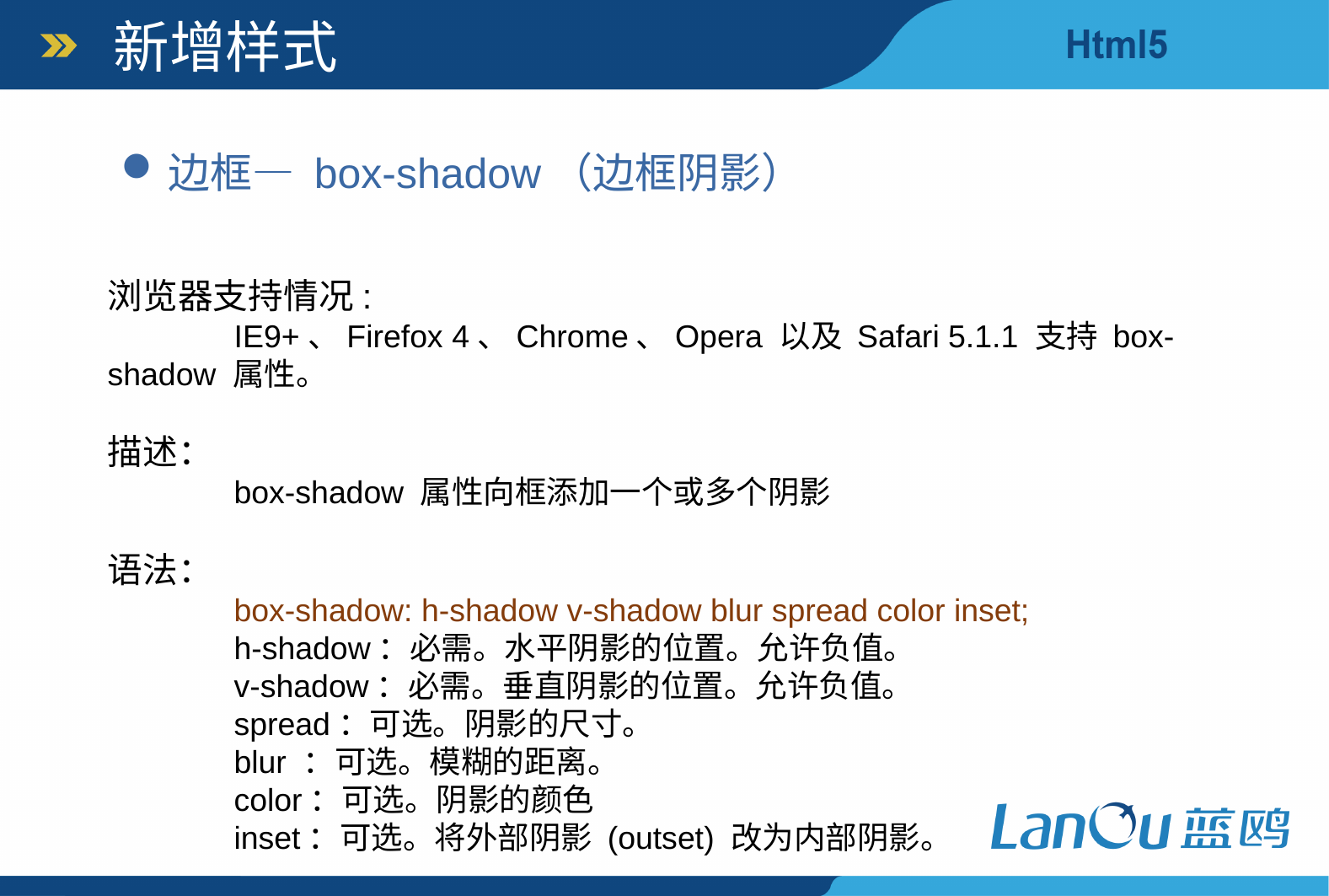

新增样式
边框— box-shadow（边框阴影）

浏览器支持情况:
	IE9+、Firefox 4、Chrome、Opera 以及 Safari 5.1.1 支持 box-shadow 属性。

描述：
	box-shadow 属性向框添加一个或多个阴影

语法：
	box-shadow: h-shadow v-shadow blur spread color inset;
	h-shadow：必需。水平阴影的位置。允许负值。
	v-shadow：必需。垂直阴影的位置。允许负值。
	spread：可选。阴影的尺寸。
	blur ：可选。模糊的距离。
	color：可选。阴影的颜色
	inset：可选。将外部阴影 (outset) 改为内部阴影。